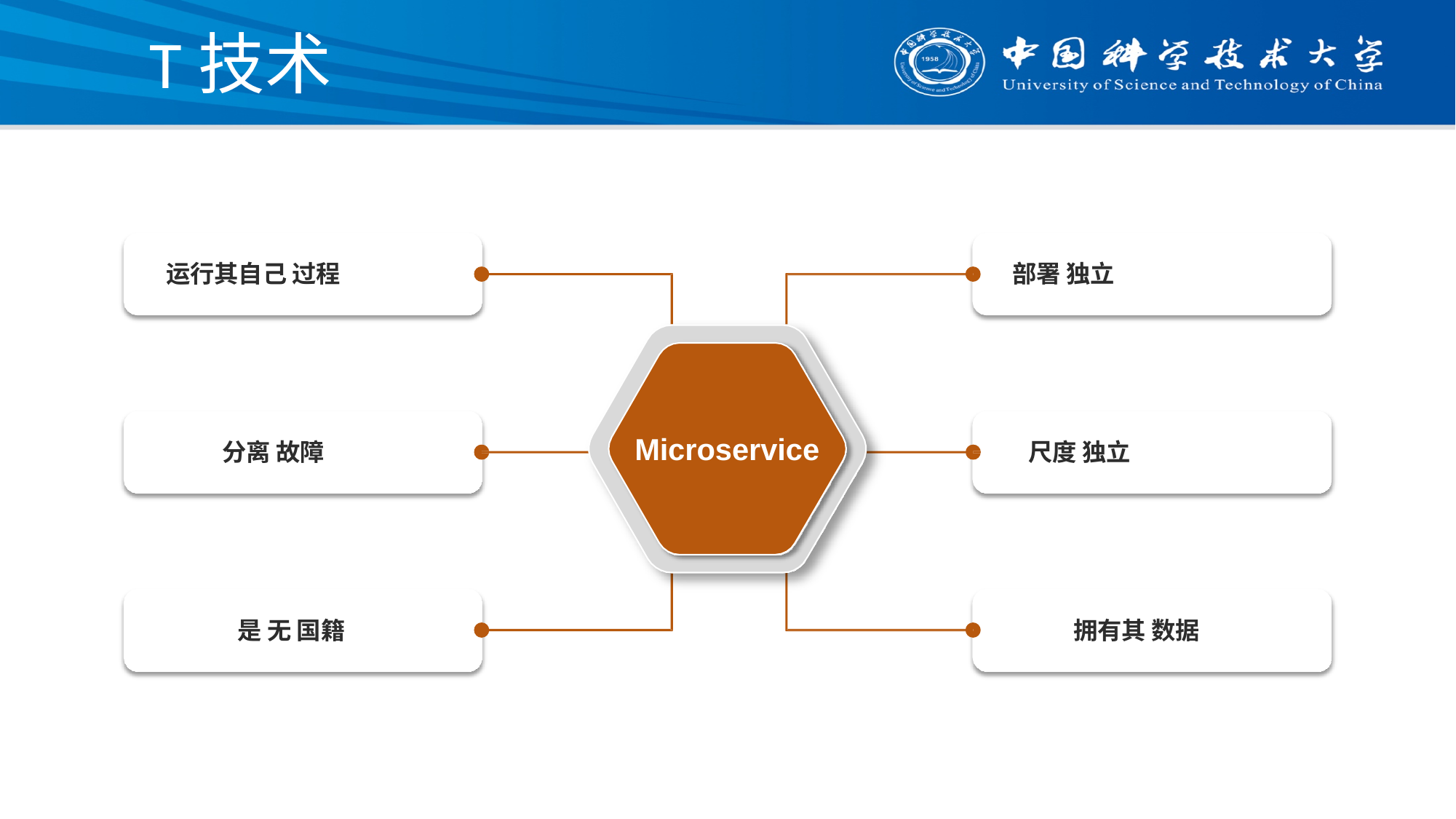

# T技术

运行其自己 过程
部署 独立

Microservice
分离 故障
尺度 独立

是 无 国籍
拥有其 数据